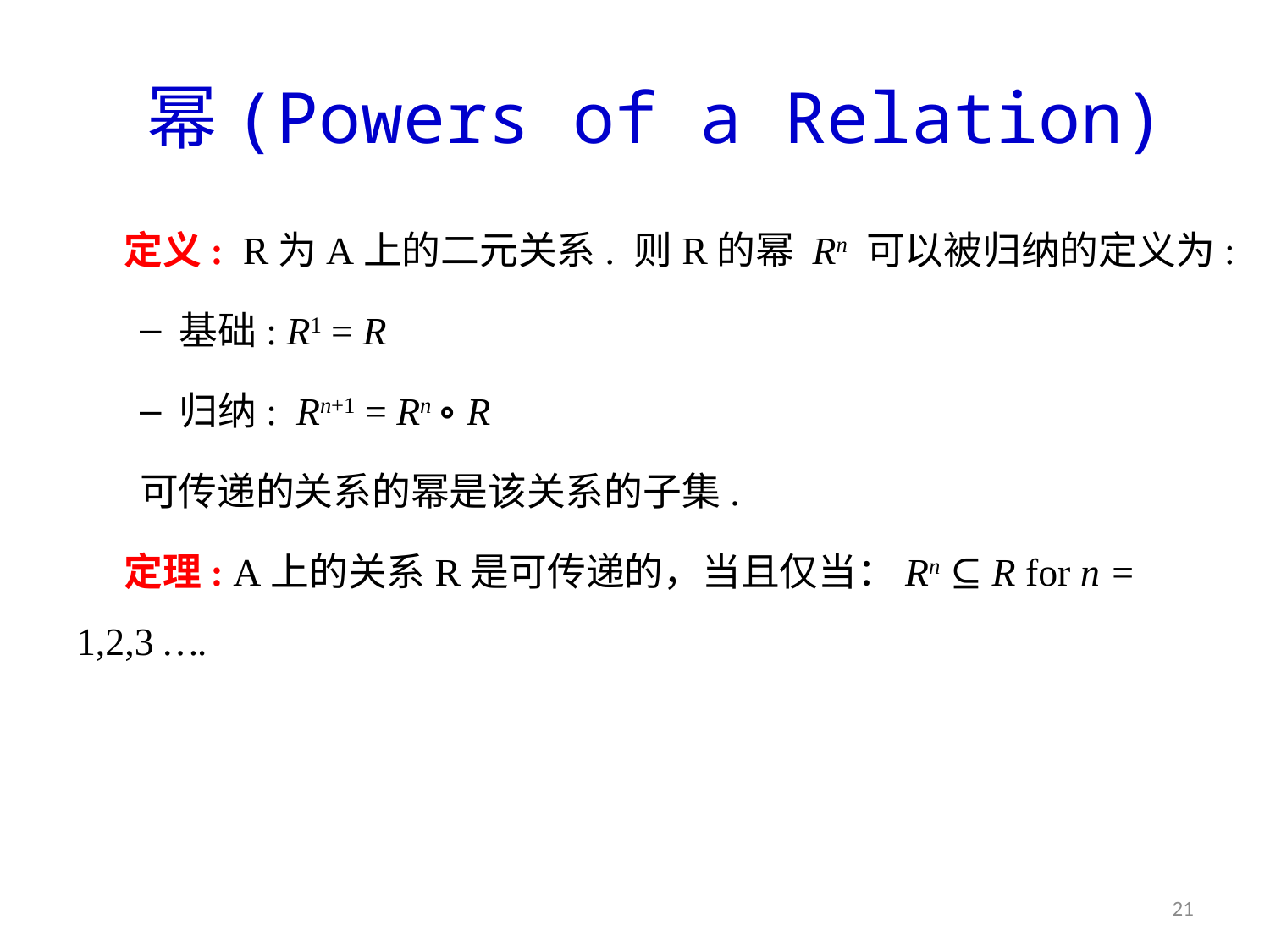

# 幂(Powers of a Relation)
定义:  R为A上的二元关系. 则R的幂 Rn 可以被归纳的定义为:
基础: R1 = R
归纳:  Rn+1 = Rn ∘ R
可传递的关系的幂是该关系的子集.
定理: A上的关系R是可传递的，当且仅当：Rn ⊆ R for n = 1,2,3 ….
21